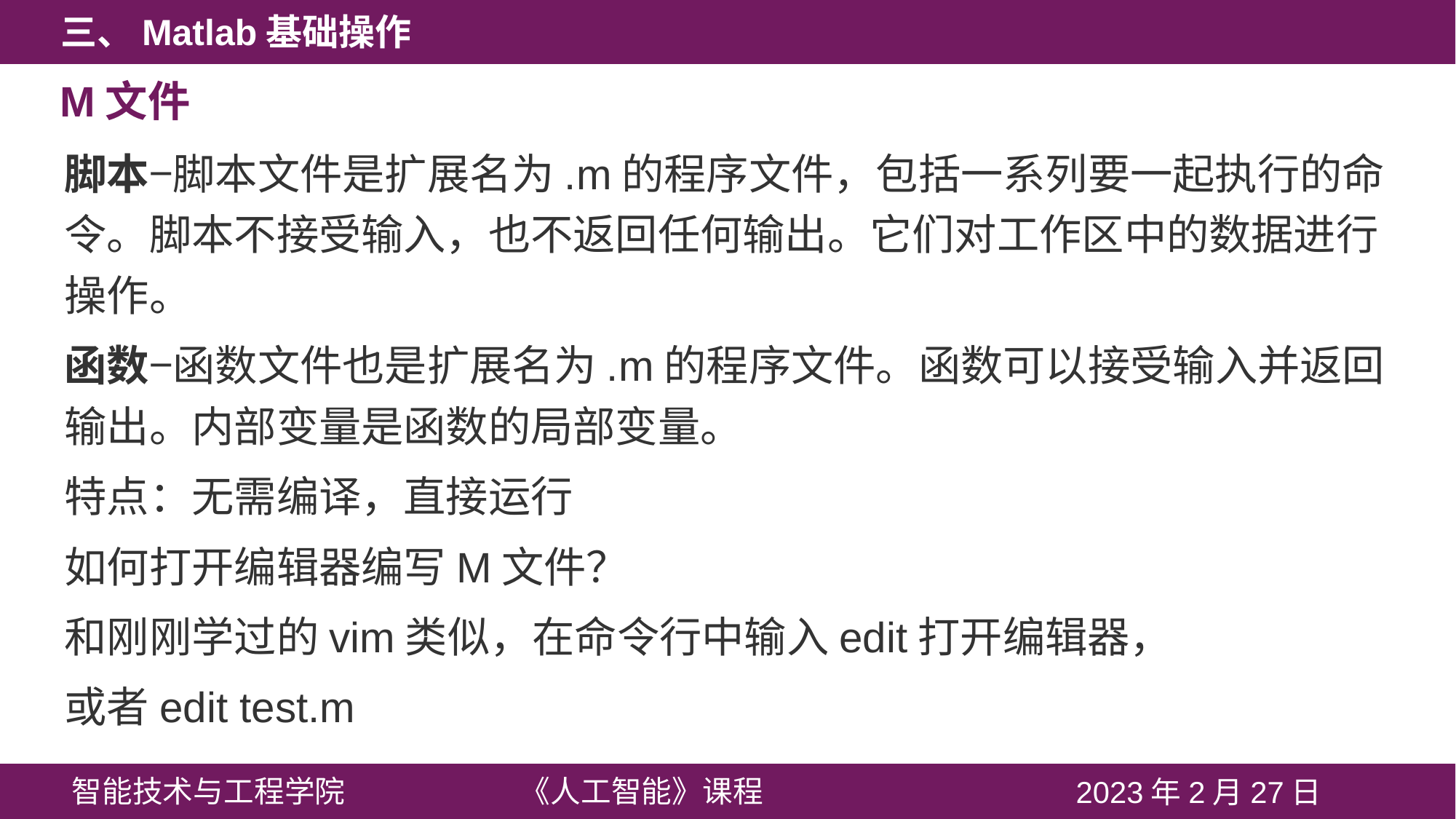

M文件
脚本−脚本文件是扩展名为.m的程序文件，包括一系列要一起执行的命令。脚本不接受输入，也不返回任何输出。它们对工作区中的数据进行操作。
函数−函数文件也是扩展名为.m的程序文件。函数可以接受输入并返回输出。内部变量是函数的局部变量。
特点：无需编译，直接运行
如何打开编辑器编写M文件？
和刚刚学过的vim类似，在命令行中输入edit打开编辑器，
或者edit test.m